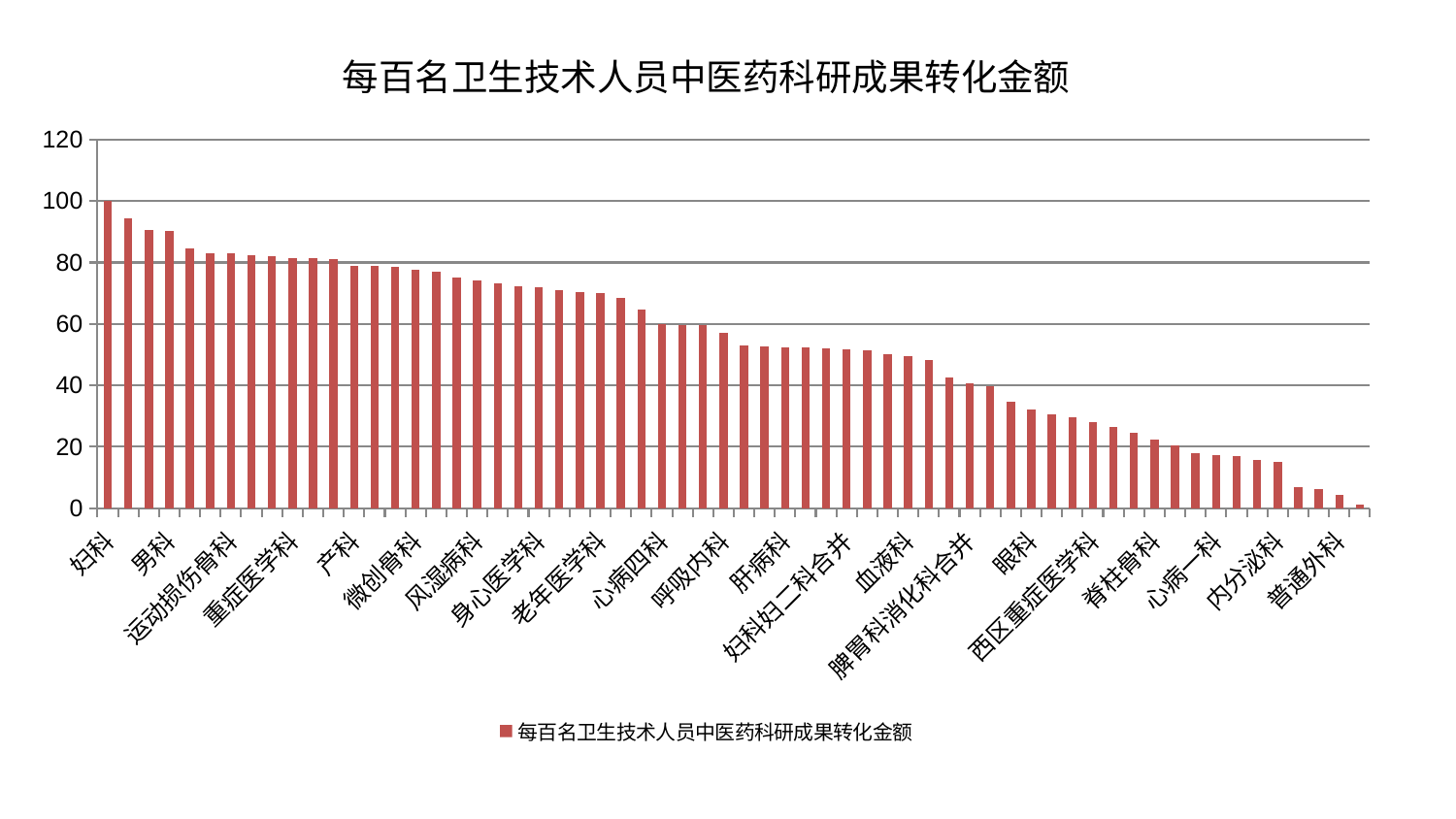

### Chart: 每百名卫生技术人员中医药科研成果转化金额

| Category | 每百名卫生技术人员中医药科研成果转化金额 |
|---|---|
| 妇科 | 100.0 |
| 肾病科 | 94.33920169207664 |
| 肾脏内科 | 90.69187953362923 |
| 男科 | 90.24396785232025 |
| 儿科 | 84.50536443905563 |
| 创伤骨科 | 83.05263354931624 |
| 运动损伤骨科 | 83.00737492862586 |
| 脑病一科 | 82.35685269112743 |
| 心病三科 | 82.14973132543786 |
| 重症医学科 | 81.43338906208011 |
| 推拿科 | 81.34073572445055 |
| 肿瘤内科 | 81.18082257631731 |
| 产科 | 78.99552471895655 |
| 中医经典科 | 78.98785329162611 |
| 综合内科 | 78.44641051412958 |
| 微创骨科 | 77.50463168240204 |
| 消化内科 | 77.1499228731685 |
| 关节骨科 | 75.08218091860017 |
| 风湿病科 | 74.08771310562761 |
| 小儿骨科 | 73.31975100672133 |
| 皮肤科 | 72.3589526356195 |
| 身心医学科 | 71.81171102950027 |
| 泌尿外科 | 70.88190294434025 |
| 周围血管科 | 70.43156012643745 |
| 老年医学科 | 70.13820955825545 |
| 东区重症医学科 | 68.40181507733192 |
| 康复科 | 64.76724792579014 |
| 心病四科 | 59.84950135543958 |
| 中医外治中心 | 59.71623994734767 |
| 妇二科 | 59.634348157878804 |
| 呼吸内科 | 57.21481559139889 |
| 骨科 | 52.98371949344823 |
| 针灸科 | 52.54397579800343 |
| 肝病科 | 52.35996396915301 |
| 医院 | 52.239720438266765 |
| 胸外科 | 52.071352143846724 |
| 妇科妇二科合并 | 51.80884071622912 |
| 美容皮肤科 | 51.50689581619301 |
| 口腔科 | 50.22172479168908 |
| 血液科 | 49.489115273579756 |
| 小儿推拿科 | 48.28778211428772 |
| 显微骨科 | 42.63526728719132 |
| 脾胃科消化科合并 | 40.58115657931404 |
| 耳鼻喉科 | 39.740423856824755 |
| 神经内科 | 34.68938852401281 |
| 眼科 | 32.00309386479543 |
| 神经外科 | 30.530722225806365 |
| 脾胃病科 | 29.76738702023527 |
| 西区重症医学科 | 28.000162205762233 |
| 东区肾病科 | 26.40900393961545 |
| 治未病中心 | 24.4302216174998 |
| 脊柱骨科 | 22.218630168972748 |
| 乳腺甲状腺外科 | 20.546318993578698 |
| 心病二科 | 17.968077756944876 |
| 心病一科 | 17.22434162791652 |
| 脑病二科 | 16.899546108215 |
| 肝胆外科 | 15.685348708548453 |
| 内分泌科 | 15.003715387582751 |
| 脑病三科 | 6.828315816971656 |
| 肛肠科 | 6.10026788751944 |
| 普通外科 | 4.41470610028587 |
| 心血管内科 | 1.2947378199821808 |
248